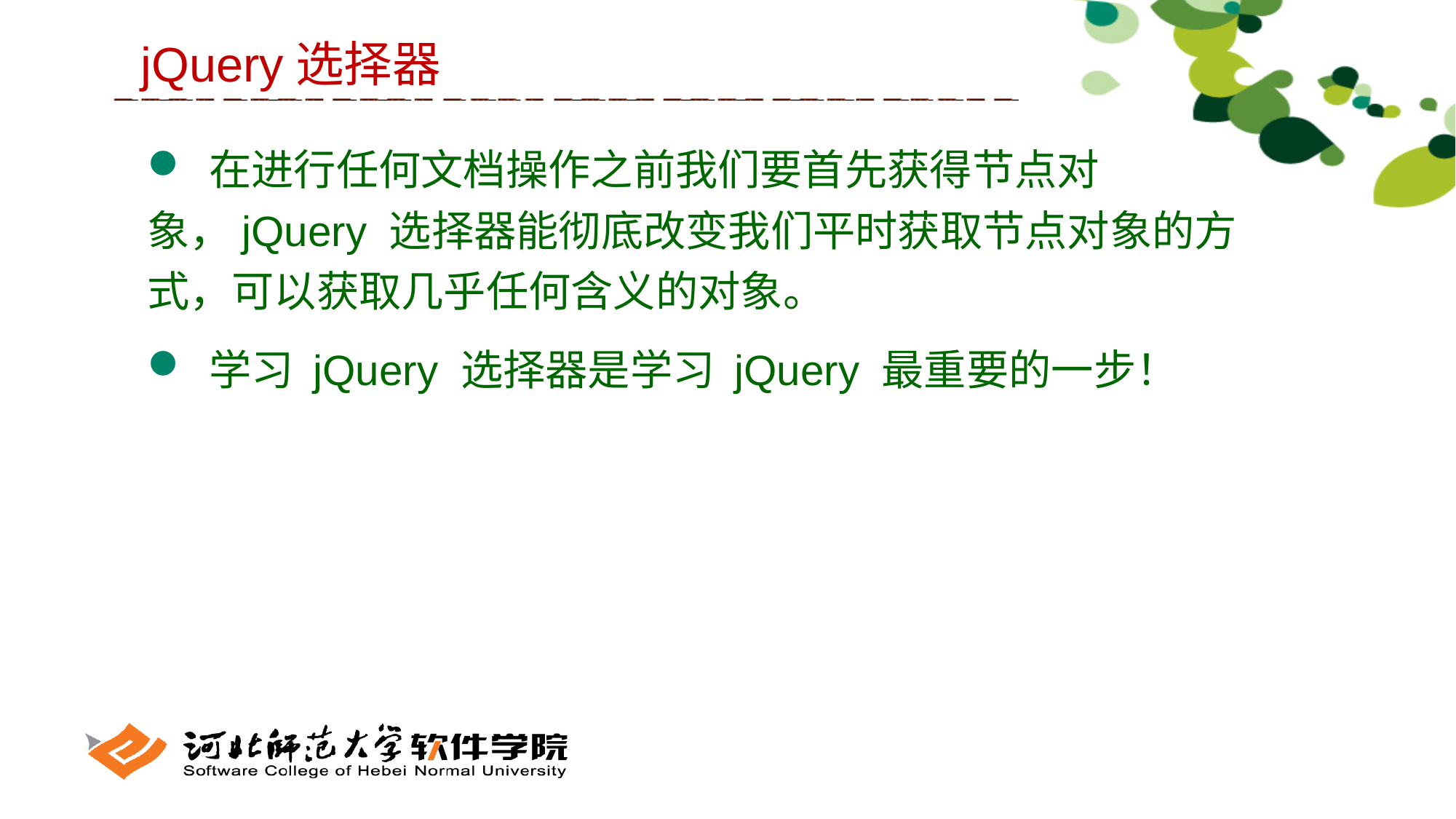

jQuery选择器
 在进行任何文档操作之前我们要首先获得节点对象，jQuery 选择器能彻底改变我们平时获取节点对象的方式，可以获取几乎任何含义的对象。
 学习 jQuery 选择器是学习 jQuery 最重要的一步！